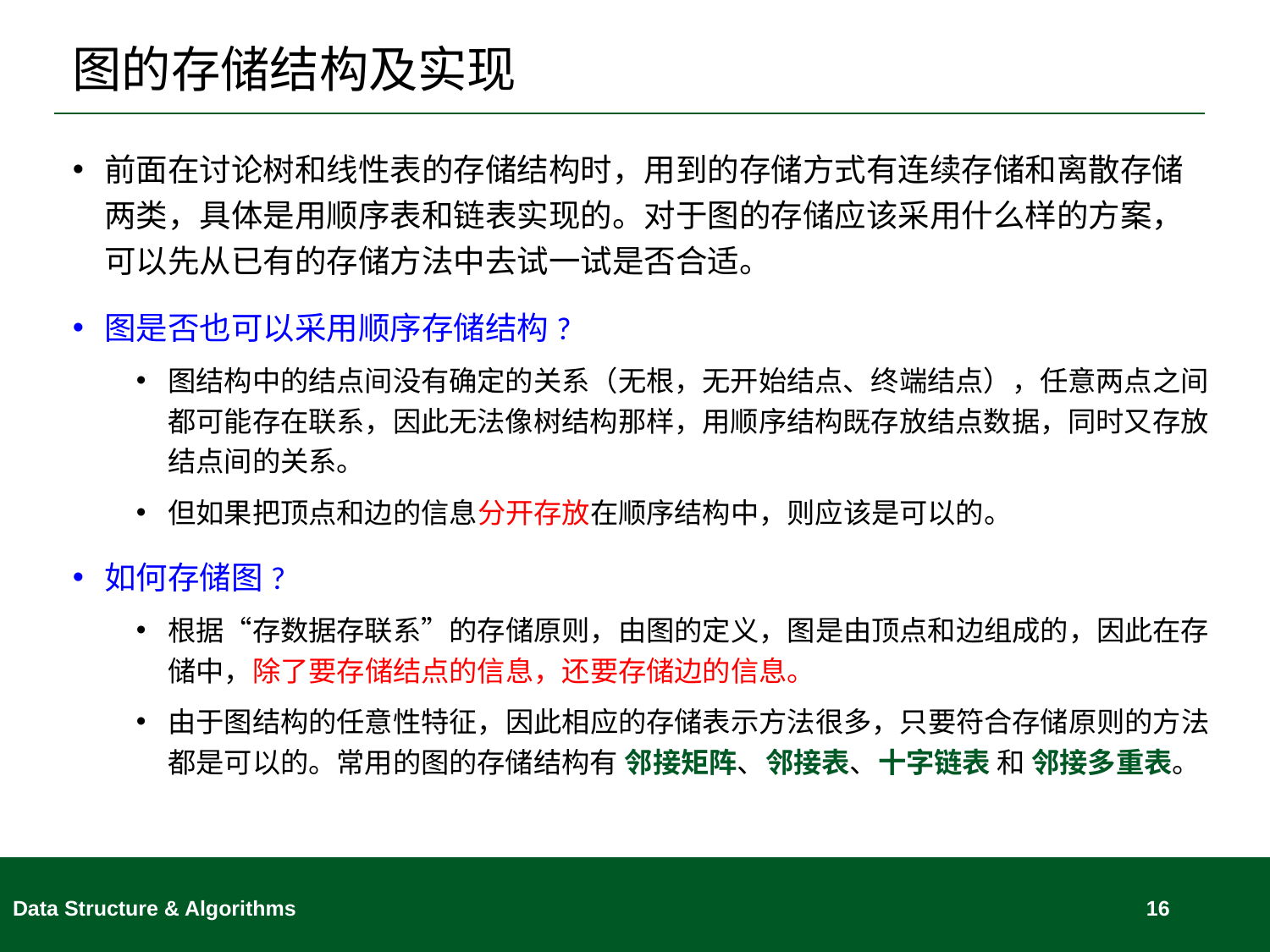

# 图的存储结构及实现
前面在讨论树和线性表的存储结构时，用到的存储方式有连续存储和离散存储两类，具体是用顺序表和链表实现的。对于图的存储应该采用什么样的方案，可以先从已有的存储方法中去试一试是否合适。
图是否也可以采用顺序存储结构?
图结构中的结点间没有确定的关系（无根，无开始结点、终端结点），任意两点之间都可能存在联系，因此无法像树结构那样，用顺序结构既存放结点数据，同时又存放结点间的关系。
但如果把顶点和边的信息分开存放在顺序结构中，则应该是可以的。
如何存储图?
根据“存数据存联系”的存储原则，由图的定义，图是由顶点和边组成的，因此在存储中，除了要存储结点的信息，还要存储边的信息。
由于图结构的任意性特征，因此相应的存储表示方法很多，只要符合存储原则的方法都是可以的。常用的图的存储结构有 邻接矩阵、邻接表、十字链表 和 邻接多重表。
Data Structure & Algorithms
16